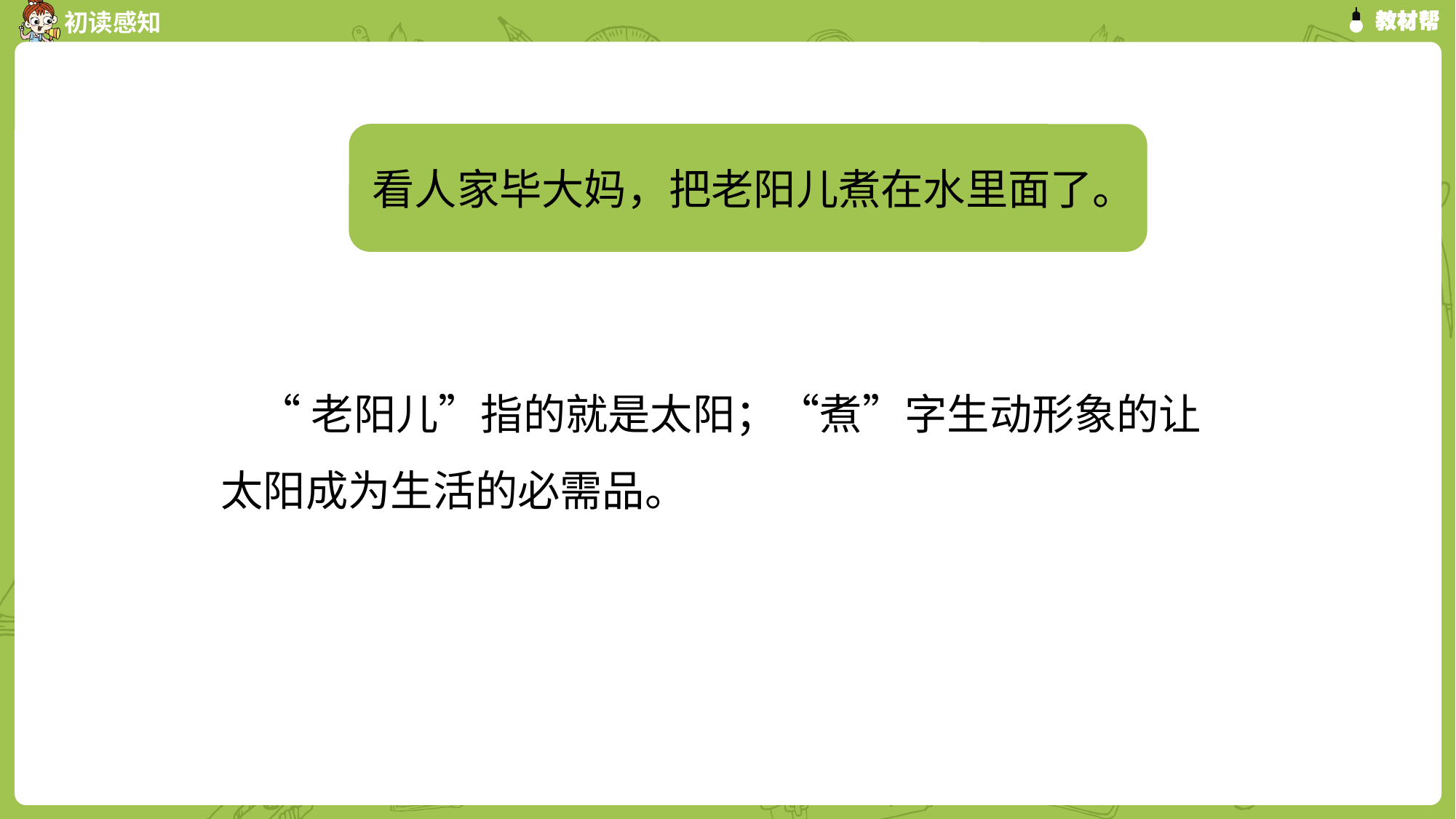

看人家毕大妈，把老阳儿煮在水里面了。
    “老阳儿”指的就是太阳；“煮”字生动形象的让太阳成为生活的必需品。